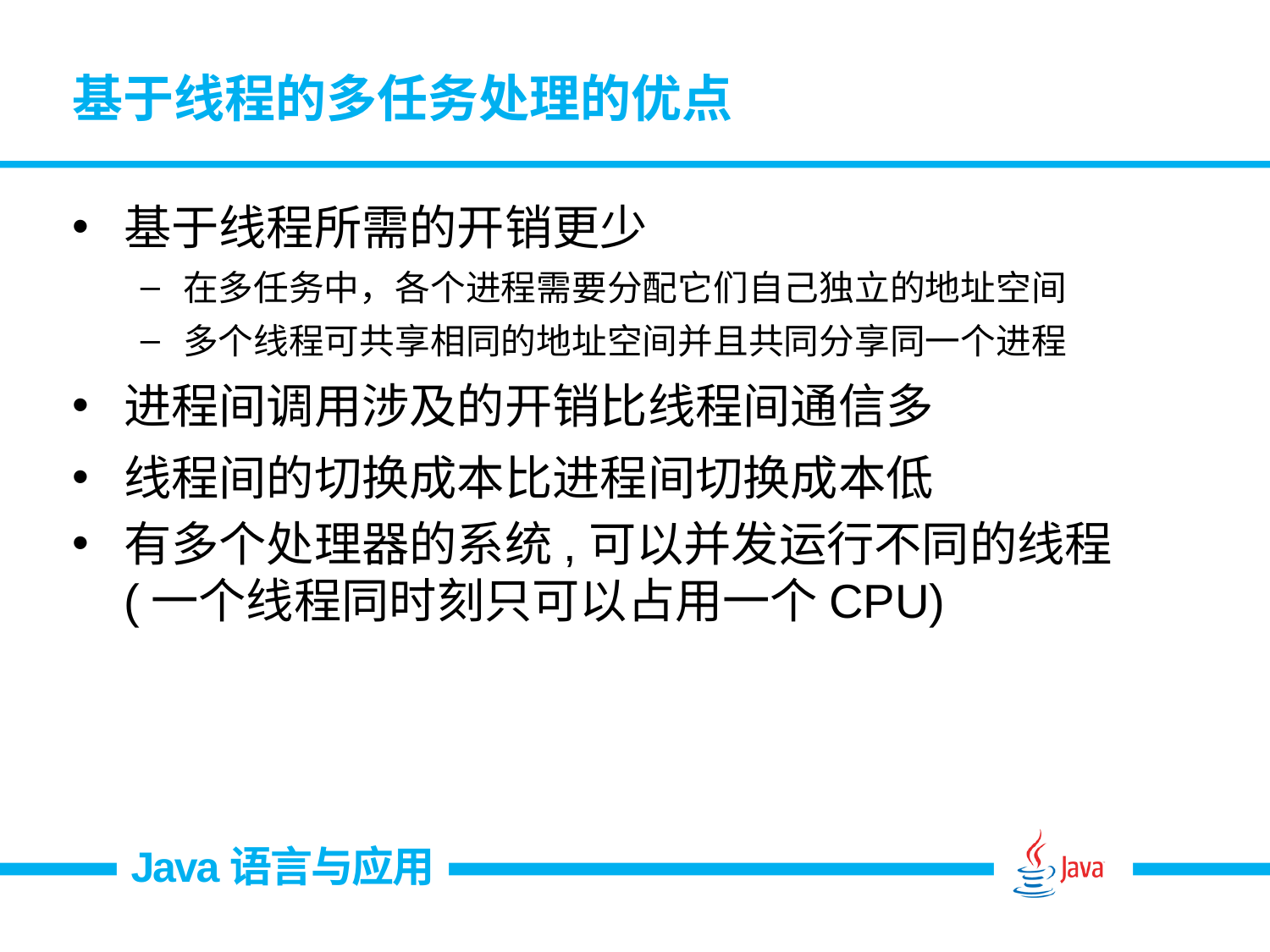

# 基于线程的多任务处理的优点
基于线程所需的开销更少
在多任务中，各个进程需要分配它们自己独立的地址空间
多个线程可共享相同的地址空间并且共同分享同一个进程
进程间调用涉及的开销比线程间通信多
线程间的切换成本比进程间切换成本低
有多个处理器的系统,可以并发运行不同的线程(一个线程同时刻只可以占用一个CPU)